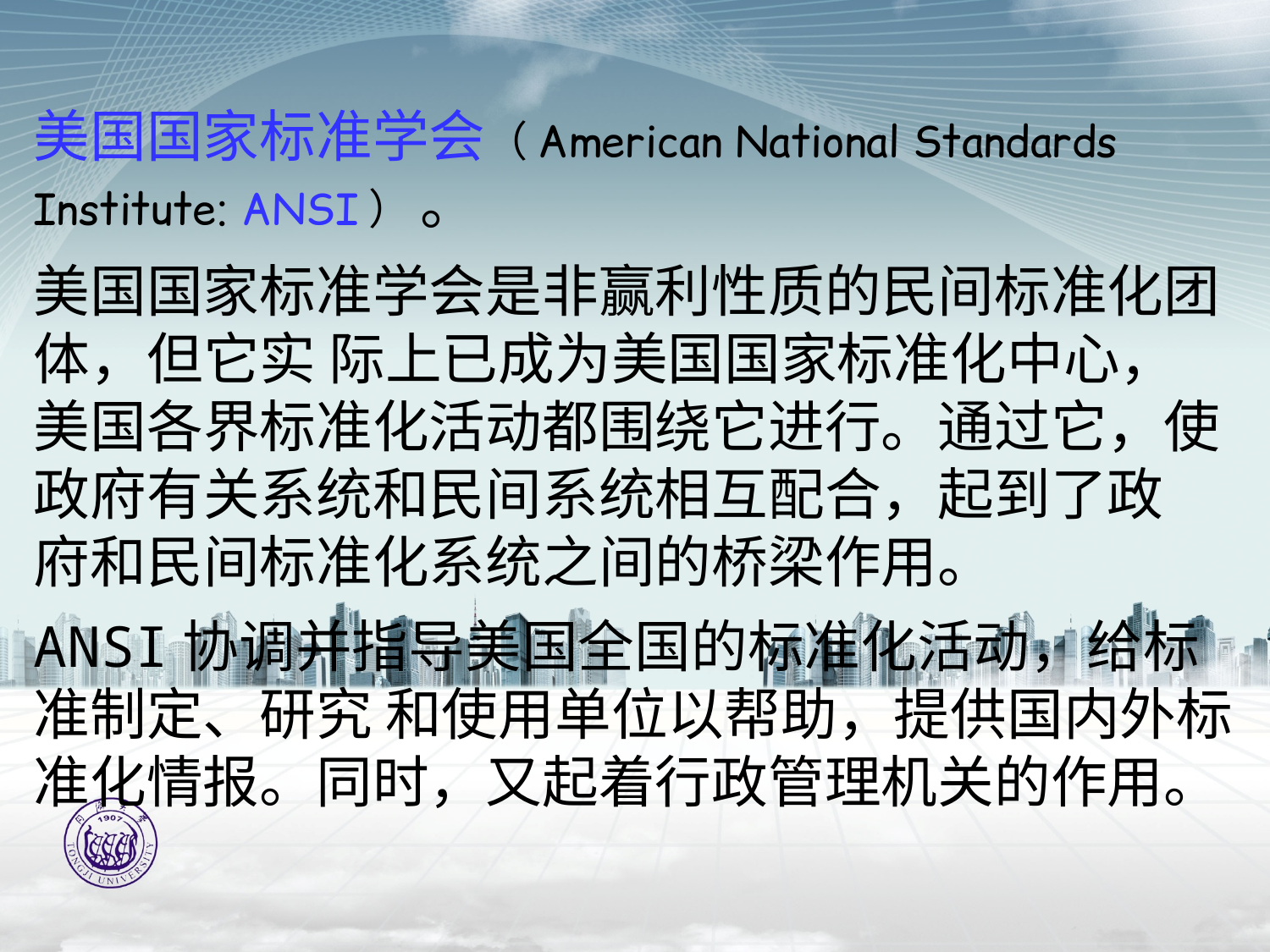

美国国家标准学会（American National Standards Institute: ANSI） 。
美国国家标准学会是非赢利性质的民间标准化团体，但它实 际上已成为美国国家标准化中心，美国各界标准化活动都围绕它进行。通过它，使政府有关系统和民间系统相互配合，起到了政 府和民间标准化系统之间的桥梁作用。
ANSI协调并指导美国全国的标准化活动，给标准制定、研究 和使用单位以帮助，提供国内外标准化情报。同时，又起着行政管理机关的作用。